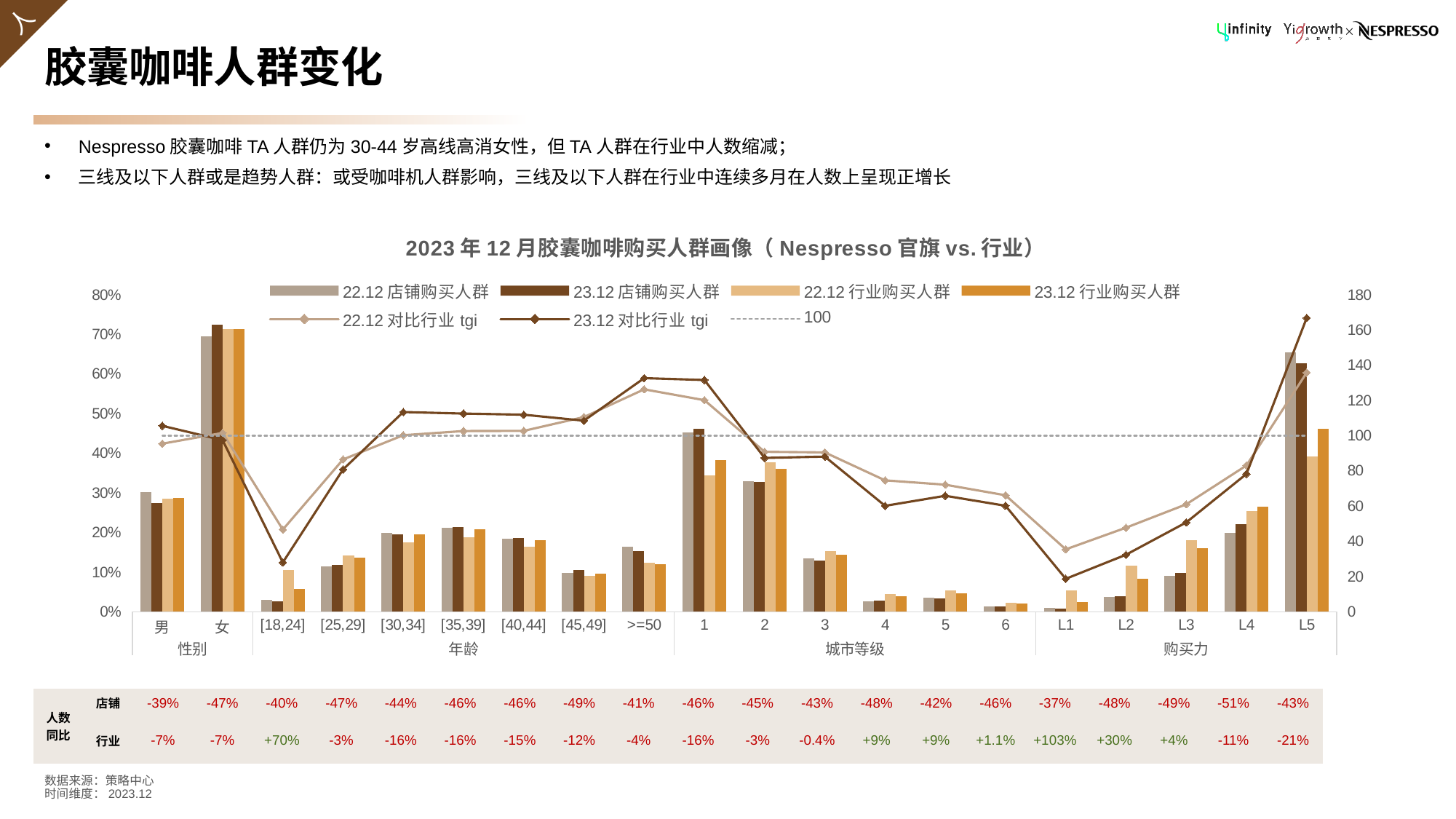

# 胶囊咖啡人群变化
Nespresso胶囊咖啡TA人群仍为30-44岁高线高消女性，但TA人群在行业中人数缩减；
三线及以下人群或是趋势人群：或受咖啡机人群影响，三线及以下人群在行业中连续多月在人数上呈现正增长

### Chart: 2023年12月胶囊咖啡购买人群画像（Nespresso官旗vs.行业）

| Category | 22.12店铺购买人群 | 23.12店铺购买人群 | 22.12行业购买人群 | 23.12行业购买人群 | 22.12对比行业tgi | 23.12对比行业tgi | 100 |
|---|---|---|---|---|---|---|---|
| 男 | 0.3020447252615666 | 0.2736827527606352 | 0.2859747824138543 | 0.2866003449021606 | 95.49282044795335 | 105.6193566132193 | 100.0 |
| 女 | 0.695405451835381 | 0.724568673146938 | 0.713113392583542 | 0.7131873352873507 | 101.5958412742988 | 97.51681276325398 | 100.0 |
| [18,24] | 0.02939989097079619 | 0.02685084987929173 | 0.1047542513647198 | 0.05748024898165684 | 46.71317601261679 | 28.06558262579287 | 100.0 |
| [25,29] | 0.1155389292970266 | 0.1187906098042758 | 0.142893337930887 | 0.1373206588568724 | 86.50600047592968 | 80.85676419212011 | 100.0 |
| [30,34] | 0.1986567159526818 | 0.19608684089451 | 0.1750946727477895 | 0.1954918225966815 | 100.3043699168205 | 113.4567447627785 | 100.0 |
| [35,39] | 0.2123146695362056 | 0.2142172880177221 | 0.1886166362895675 | 0.2086401685571369 | 102.6730804040056 | 112.5641267455626 | 100.0 |
| [40,44] | 0.1839509522831783 | 0.1858168823102558 | 0.1643420005675784 | 0.1808333025161717 | 102.7558971299761 | 111.9317956747987 | 100.0 |
| [45,49] | 0.09774732873923724 | 0.1060532393055932 | 0.0900509351506645 | 0.09589395495810613 | 110.5942906953055 | 108.5467114535744 | 100.0 |
| >=50 | 0.1646751265162287 | 0.1527873745750625 | 0.1241102262237682 | 0.120928414560421 | 126.3453053035136 | 132.6845752575801 | 100.0 |
| 1 | 0.4524304256532973 | 0.4611258102539431 | 0.3437165665262258 | 0.3836659910711161 | 120.1893889439028 | 131.6289261893277 | 100.0 |
| 2 | 0.3298607614927636 | 0.3283302725454309 | 0.3774266631308042 | 0.3613965870529938 | 90.8504076429714 | 87.39731283331307 | 100.0 |
| 3 | 0.1353434901334338 | 0.130251466510605 | 0.1535756878164523 | 0.1439168595335745 | 90.50466146408543 | 88.12820053600612 | 100.0 |
| 4 | 0.02736605226235967 | 0.02903788104601069 | 0.0454806445651183 | 0.03890022190796776 | 74.64708328582309 | 60.17076610068155 | 100.0 |
| 5 | 0.03579400035594576 | 0.03357981449568611 | 0.05432156060429055 | 0.04652517855016012 | 72.1755736186649 | 65.89280565168187 | 100.0 |
| 6 | 0.01390388641695153 | 0.01410043094261608 | 0.02309001136696426 | 0.02130840968138803 | 66.17307980018893 | 60.21602240025027 | 100.0 |
| L1 | 0.01014475969525864 | 0.008837196011550114 | 0.05405491625902005 | 0.02490272186728356 | 35.48686789599556 | 18.76750607964507 | 100.0 |
| L2 | 0.03780551723668876 | 0.04009437874763673 | 0.116579599312904 | 0.0839011930821592 | 47.78761454366306 | 32.42893049856634 | 100.0 |
| L3 | 0.09164868907644295 | 0.09855657212372515 | 0.1805564736629603 | 0.1615019327008244 | 61.02501095531599 | 50.75901584538087 | 100.0 |
| L4 | 0.1989006581645801 | 0.2209658918111332 | 0.2540730226509275 | 0.2659421629463994 | 83.08795016293402 | 78.28483956671423 | 100.0 |
| L5 | 0.6539164459654195 | 0.6268534961456516 | 0.3918918775670507 | 0.4615064649435677 | 135.8276738815137 | 166.8614440352971 | 100.0 |
| 人数 同比 | 店铺 | -39% | -47% | -40% | -47% | -44% | -46% | -46% | -49% | -41% | -46% | -45% | -43% | -48% | -42% | -46% | -37% | -48% | -49% | -51% | -43% |
| --- | --- | --- | --- | --- | --- | --- | --- | --- | --- | --- | --- | --- | --- | --- | --- | --- | --- | --- | --- | --- | --- |
|  | 行业 | -7% | -7% | +70% | -3% | -16% | -16% | -15% | -12% | -4% | -16% | -3% | -0.4% | +9% | +9% | +1.1% | +103% | +30% | +4% | -11% | -21% |
数据来源：策略中心
时间维度：2023.12